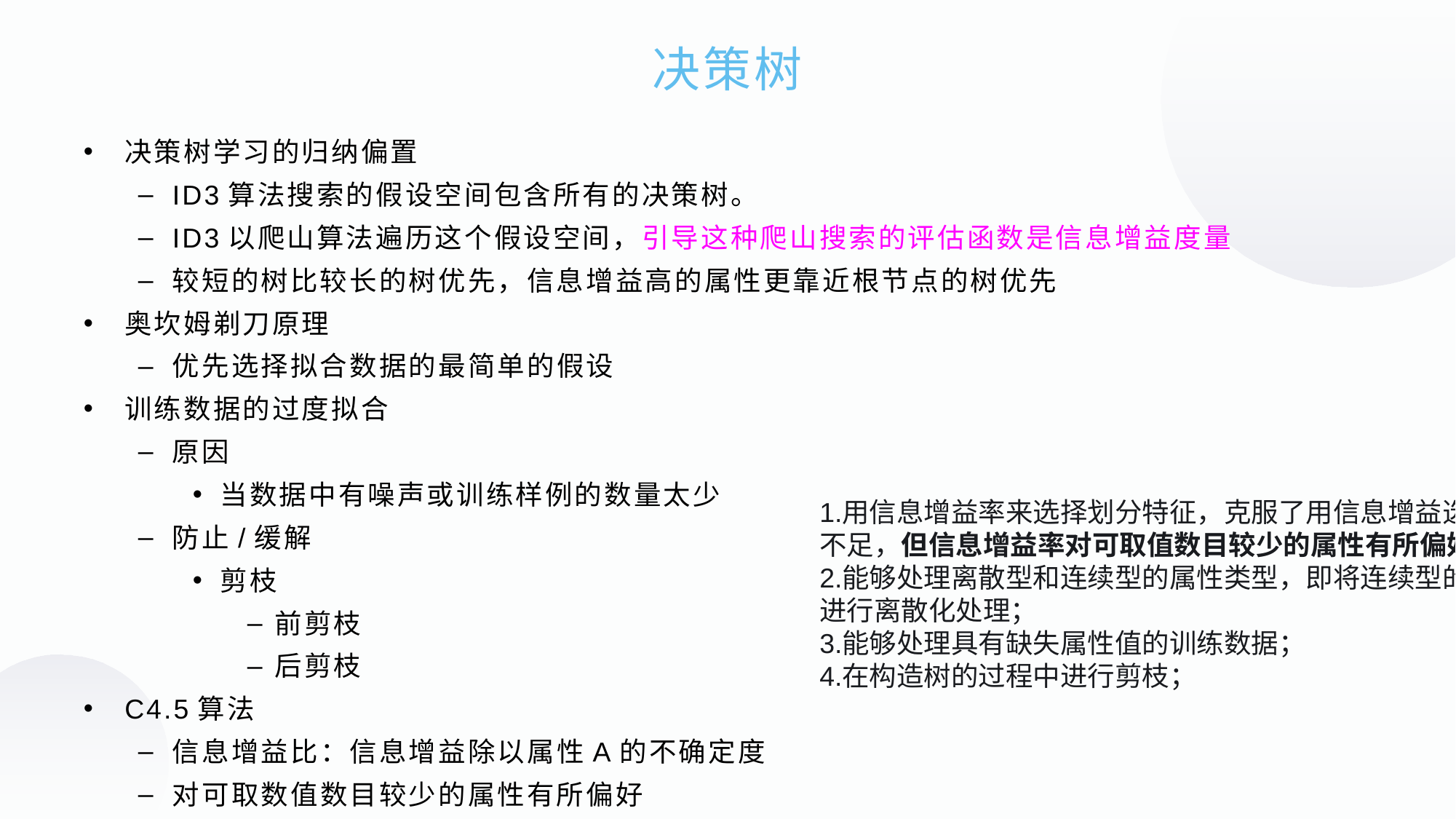

决策树
决策树学习的归纳偏置
ID3算法搜索的假设空间包含所有的决策树。
ID3以爬山算法遍历这个假设空间，引导这种爬山搜索的评估函数是信息增益度量
较短的树比较长的树优先，信息增益高的属性更靠近根节点的树优先
奥坎姆剃刀原理
优先选择拟合数据的最简单的假设
训练数据的过度拟合
原因
当数据中有噪声或训练样例的数量太少
防止/缓解
剪枝
前剪枝
后剪枝
C4.5算法
信息增益比：信息增益除以属性A的不确定度
对可取数值数目较少的属性有所偏好
用信息增益率来选择划分特征，克服了用信息增益选择的不足，但信息增益率对可取值数目较少的属性有所偏好；
能够处理离散型和连续型的属性类型，即将连续型的属性进行离散化处理；
能够处理具有缺失属性值的训练数据；
在构造树的过程中进行剪枝；